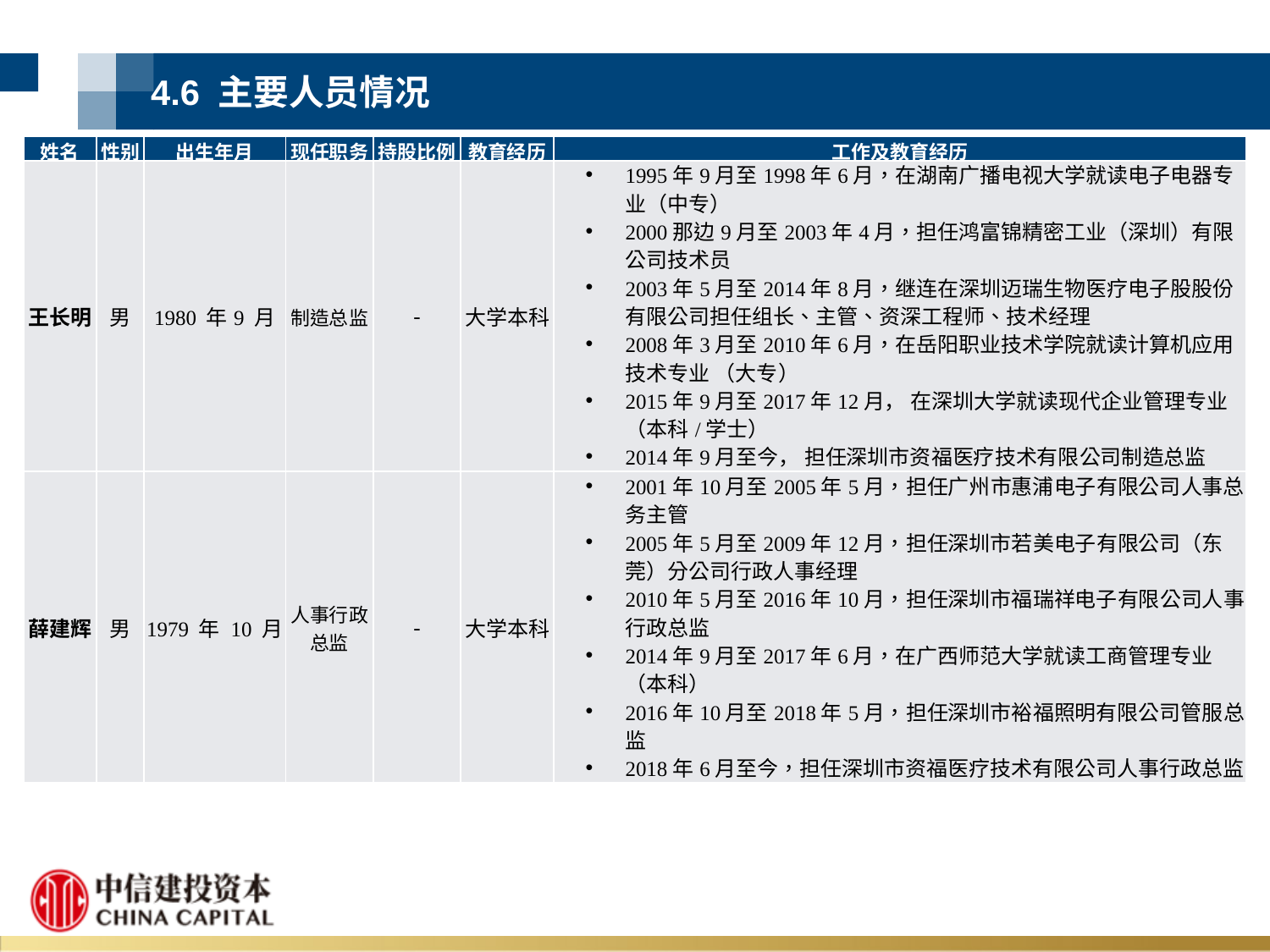

4.6 主要人员情况
| 姓名 | 性别 | 出生年月 | 现任职务 | 持股比例 | 教育经历 | 工作及教育经历 |
| --- | --- | --- | --- | --- | --- | --- |
| 王长明 | 男 | 1980 年9 月 | 制造总监 | - | 大学本科 | 1995年9月至1998年6月，在湖南广播电视大学就读电子电器专业（中专） 2000那边9月至2003年4月，担任鸿富锦精密工业（深圳）有限公司技术员 2003年5月至2014年8月，继连在深圳迈瑞生物医疗电子股股份有限公司担任组长、主管、资深工程师、技术经理 2008年3月至2010年6月，在岳阳职业技术学院就读计算机应用技术专业 （大专） 2015年9月至2017年12月， 在深圳大学就读现代企业管理专业（本科/学士） 2014年9月至今， 担任深圳市资福医疗技术有限公司制造总监 |
| 薛建辉 | 男 | 1979 年 10 月 | 人事行政总监 | - | 大学本科 | 2001年10月至2005年5月，担任广州市惠浦电子有限公司人事总务主管 2005年5月至2009年12月，担任深圳市若美电子有限公司（东莞）分公司行政人事经理 2010年5月至2016年10月，担任深圳市福瑞祥电子有限公司人事行政总监 2014年9月至2017年6月，在广西师范大学就读工商管理专业（本科） 2016年10月至2018年5月，担任深圳市裕福照明有限公司管服总监 2018年6月至今，担任深圳市资福医疗技术有限公司人事行政总监 |